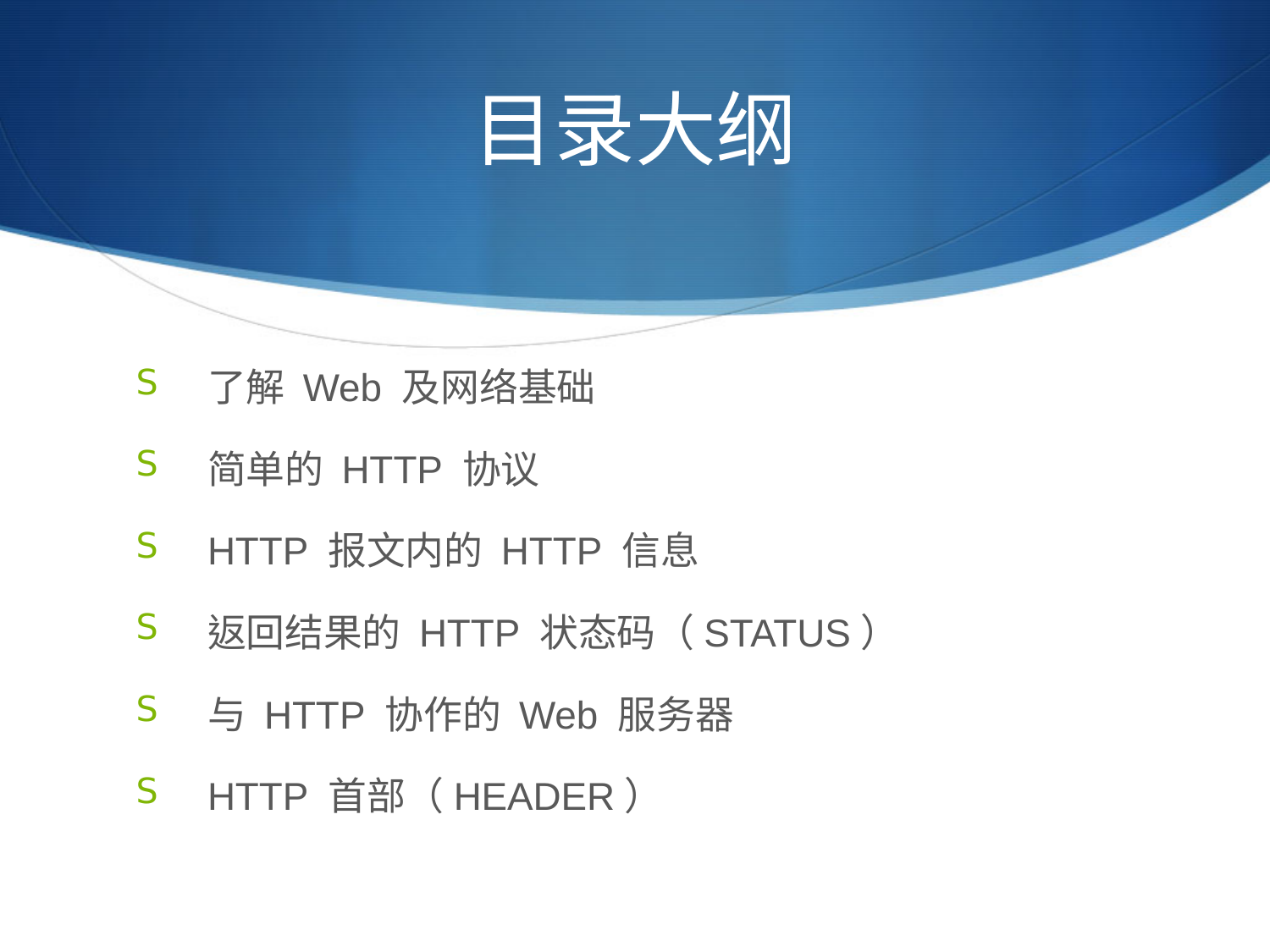

# 目录大纲
了解 Web 及网络基础
简单的 HTTP 协议
HTTP 报文内的 HTTP 信息
返回结果的 HTTP 状态码（STATUS）
与 HTTP 协作的 Web 服务器
HTTP 首部（HEADER）